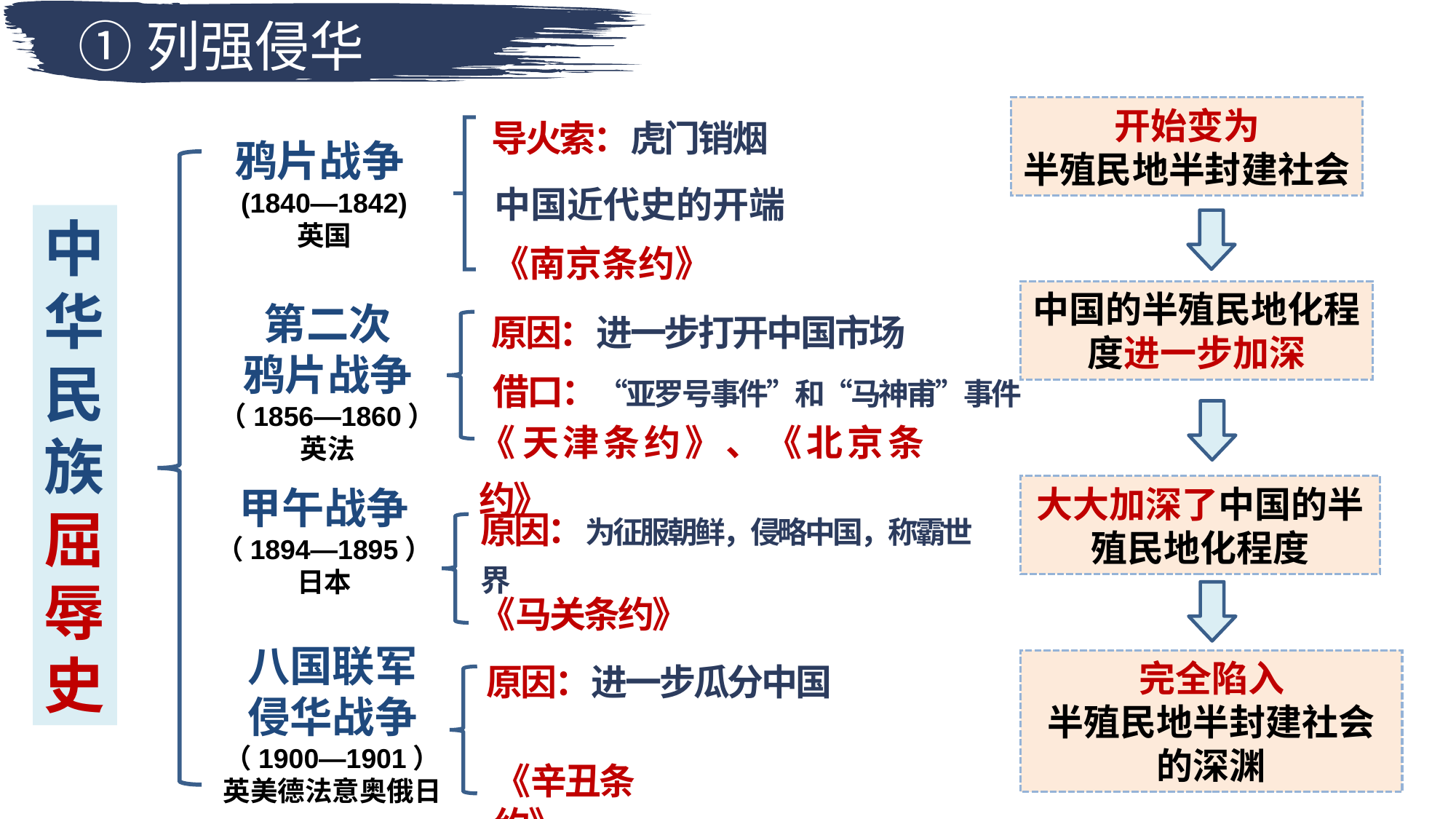

①列强侵华
导火索：虎门销烟
开始变为
半殖民地半封建社会

鸦片战争
(1840—1842)
英国

中国近代史的开端
中华民族 屈辱史

《南京条约》
中国的半殖民地化程度进一步加深
第二次
鸦片战争
（1856—1860）
英法

原因：进一步打开中国市场

借口：“亚罗号事件”和“马神甫”事件

《天津条约》、《北京条约》
甲午战争
（1894—1895）
日本
大大加深了中国的半殖民地化程度
原因：为征服朝鲜，侵略中国，称霸世界

《马关条约》

八国联军
侵华战争
（1900—1901）
英美德法意奥俄日
原因：进一步瓜分中国
完全陷入
半殖民地半封建社会
的深渊

《辛丑条约》